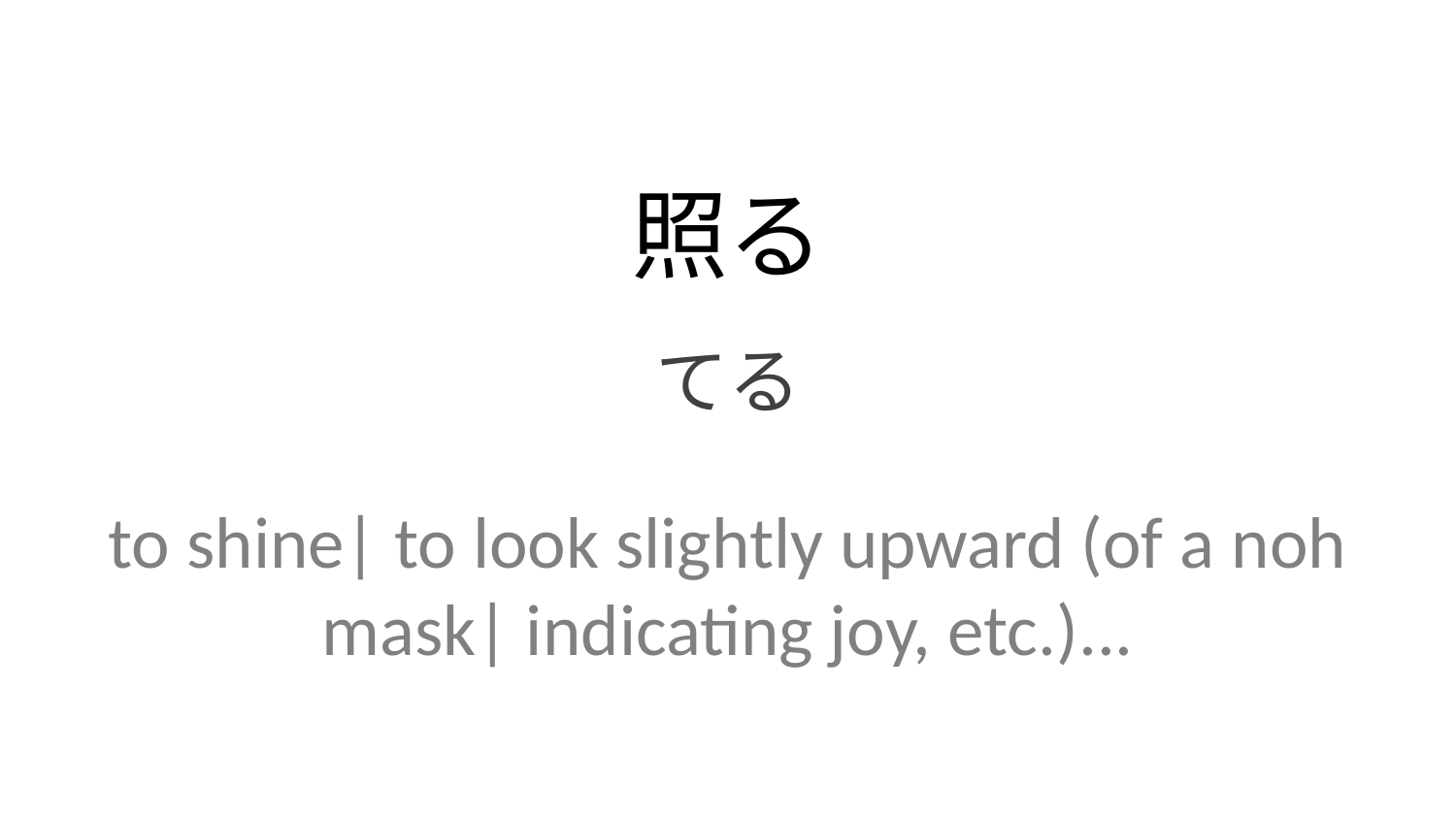

照る

てる
to shine| to look slightly upward (of a noh mask| indicating joy, etc.)...